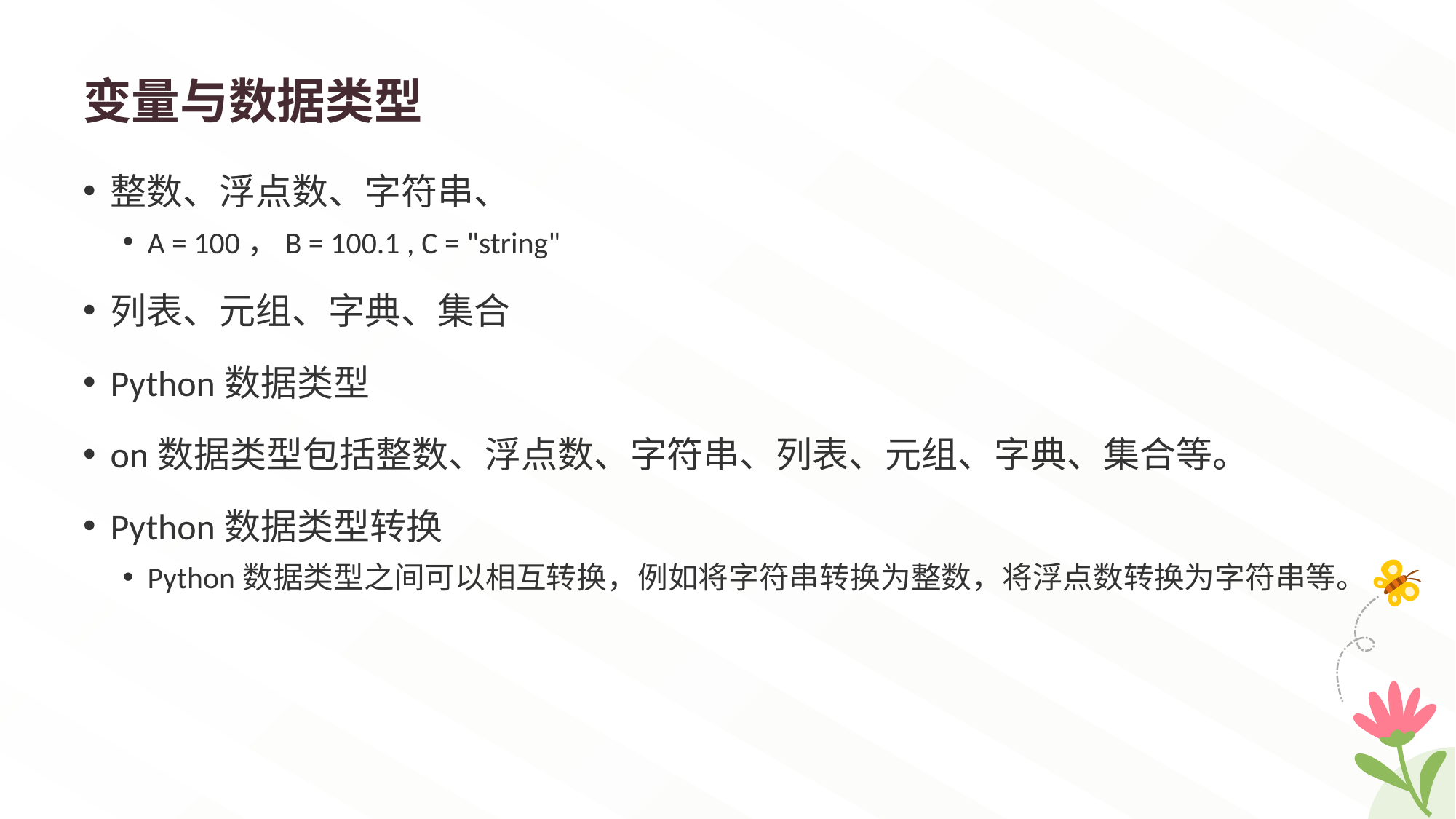

# 变量与数据类型
整数、浮点数、字符串、
A = 100，B = 100.1 , C = "string"
列表、元组、字典、集合
Python数据类型
on数据类型包括整数、浮点数、字符串、列表、元组、字典、集合等。
Python数据类型转换
Python数据类型之间可以相互转换，例如将字符串转换为整数，将浮点数转换为字符串等。